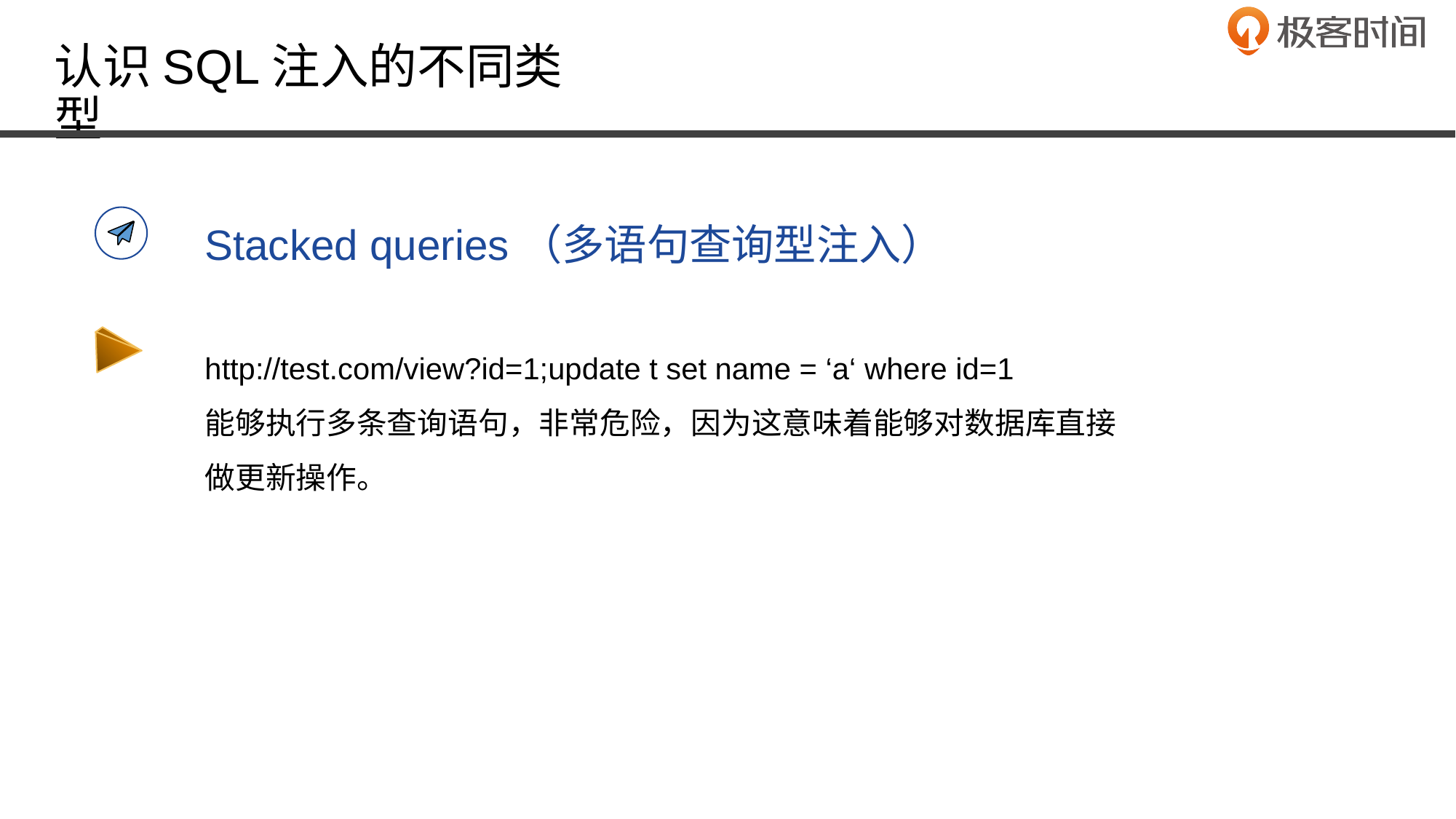

认识SQL注入的不同类型
Stacked queries（多语句查询型注入）

http://test.com/view?id=1;update t set name = ‘a‘ where id=1
能够执行多条查询语句，非常危险，因为这意味着能够对数据库直接做更新操作。